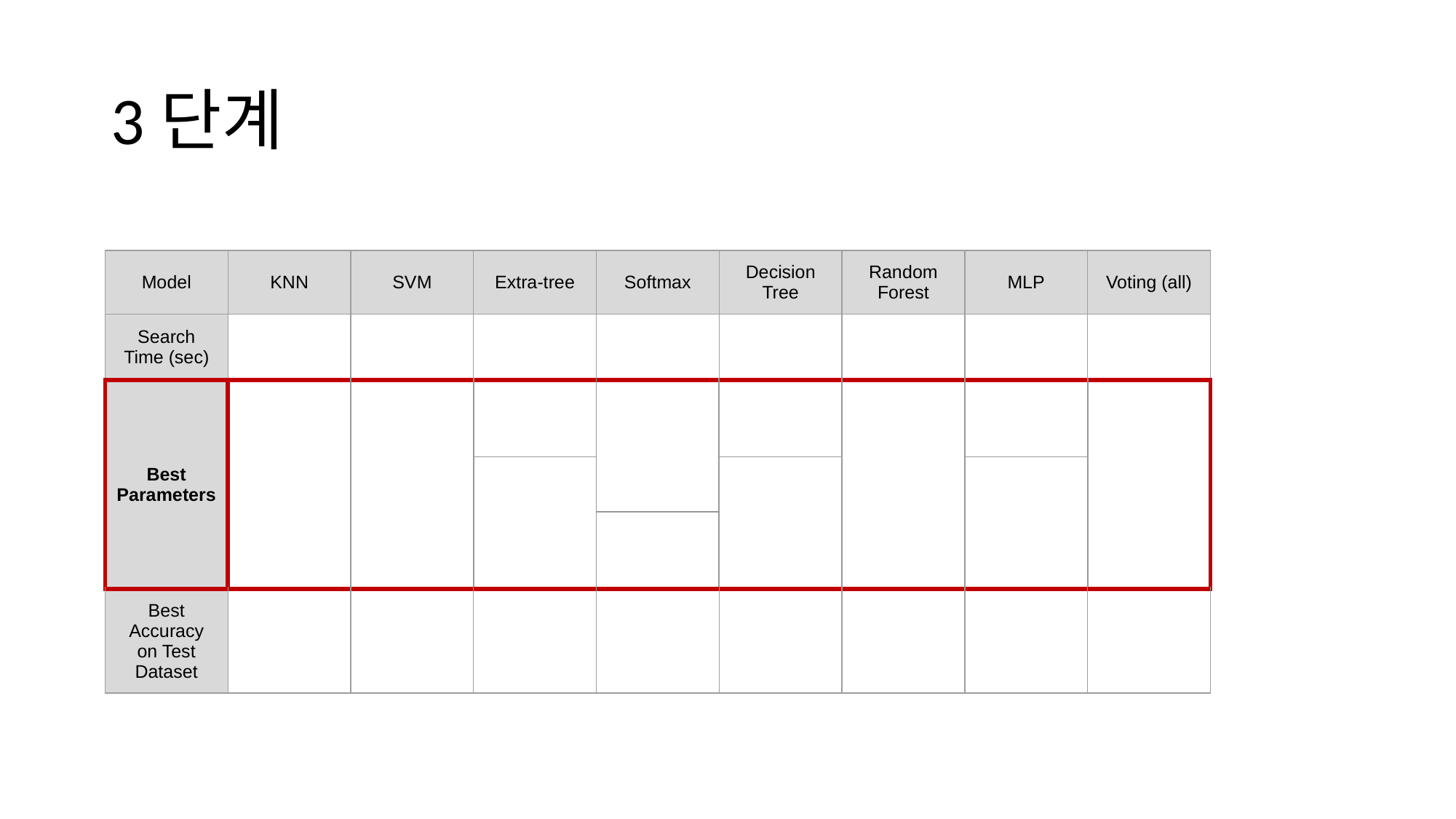

# 3단계
| Model | KNN | SVM | Extra-tree | Softmax | Decision Tree | Random Forest | MLP | Voting (all) |
| --- | --- | --- | --- | --- | --- | --- | --- | --- |
| Search Time (sec) |  |  |  |  |  |  |  |  |
| Best Parameters |  |  |  |  |  |  |  |  |
|  |  |  |  |  |  |  |  |  |
|  |  |  |  | max\_iter : 500 |  |  |  |  |
|  |  |  |  |  |  |  |  |  |
| Best Accuracy on Test Dataset |  |  |  |  |  |  |  |  |